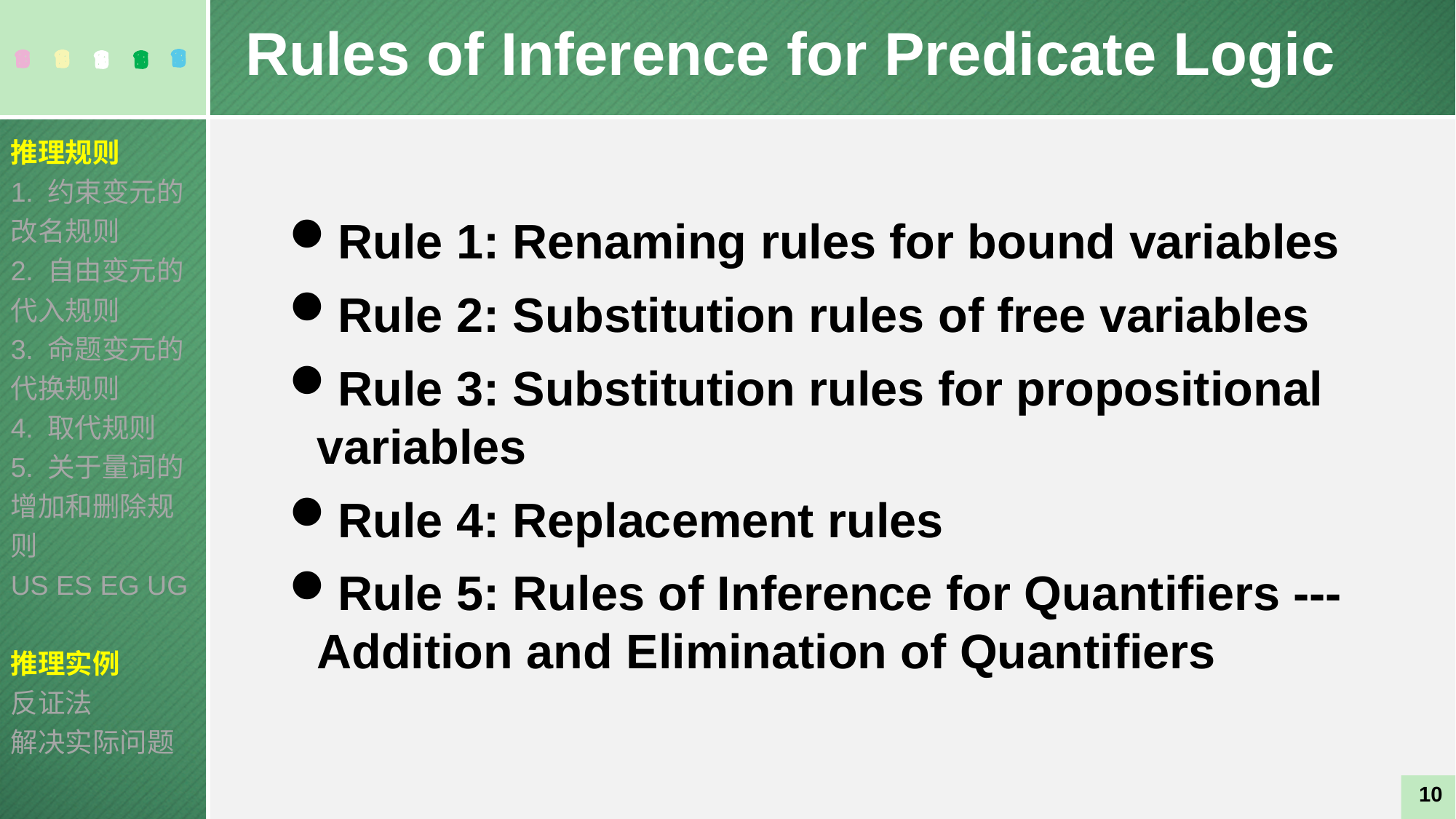

Rules of Inference for Predicate Logic

Rule 1: Renaming rules for bound variables
Rule 2: Substitution rules of free variables
Rule 3: Substitution rules for propositional variables
Rule 4: Replacement rules
Rule 5: Rules of Inference for Quantifiers --- Addition and Elimination of Quantifiers

推理规则
1. 约束变元的改名规则
2. 自由变元的代入规则
3. 命题变元的代换规则
4. 取代规则
5. 关于量词的增加和删除规则
US ES EG UG

推理实例
反证法
解决实际问题

10